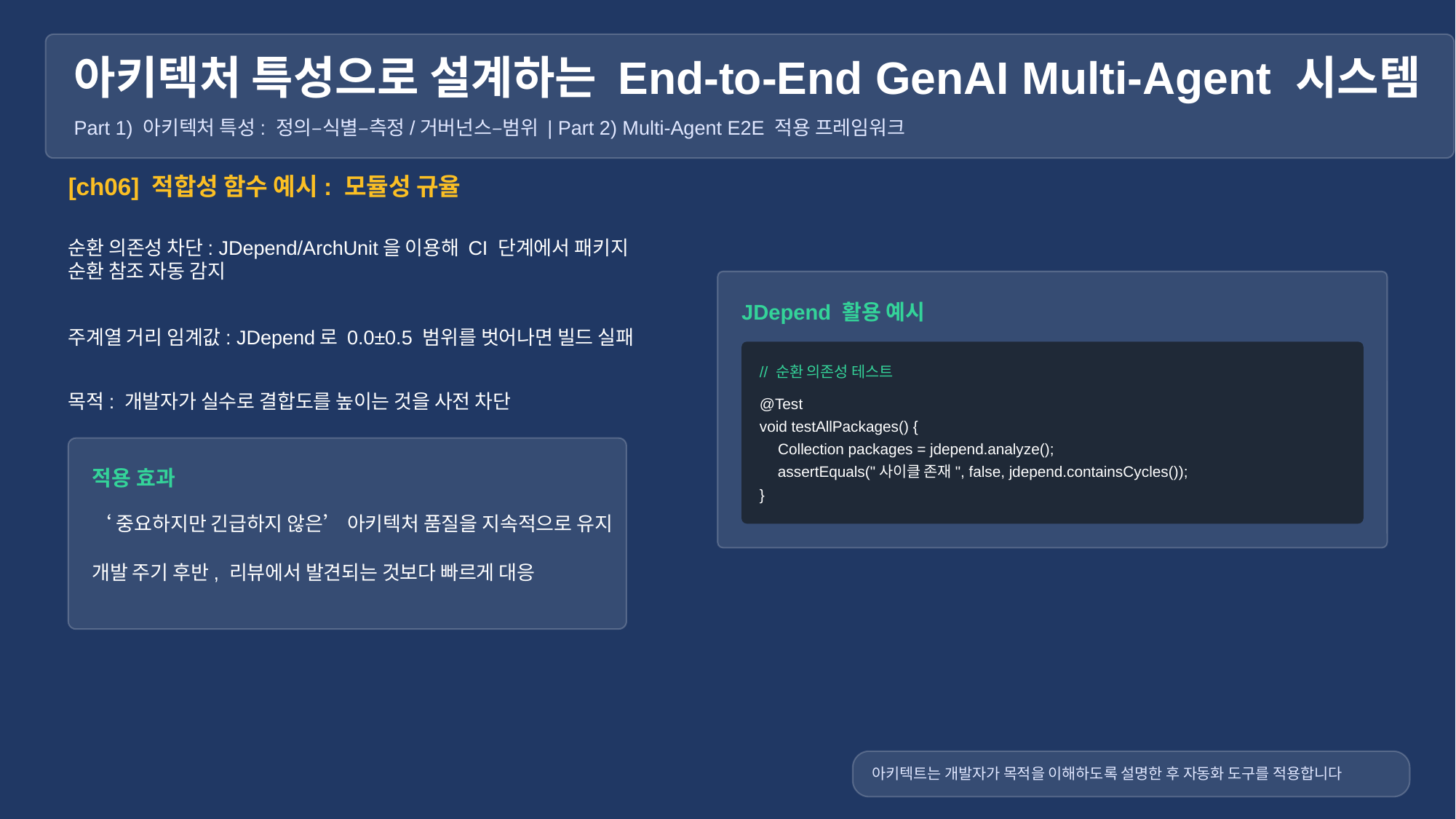

아키텍처 특성으로 설계하는 End-to-End GenAI Multi-Agent 시스템
Part 1) 아키텍처 특성: 정의–식별–측정/거버넌스–범위 | Part 2) Multi-Agent E2E 적용 프레임워크
[ch06] 적합성 함수 예시: 모듈성 규율
순환 의존성 차단: JDepend/ArchUnit을 이용해 CI 단계에서 패키지 순환 참조 자동 감지

JDepend 활용 예시
주계열 거리 임계값: JDepend로 0.0±0.5 범위를 벗어나면 빌드 실패

// 순환 의존성 테스트
목적: 개발자가 실수로 결합도를 높이는 것을 사전 차단
@Test
void testAllPackages() {

Collection packages = jdepend.analyze();
적용 효과
assertEquals("사이클 존재", false, jdepend.containsCycles());
}
‘중요하지만 긴급하지 않은’ 아키텍처 품질을 지속적으로 유지
개발 주기 후반, 리뷰에서 발견되는 것보다 빠르게 대응

아키텍트는 개발자가 목적을 이해하도록 설명한 후 자동화 도구를 적용합니다